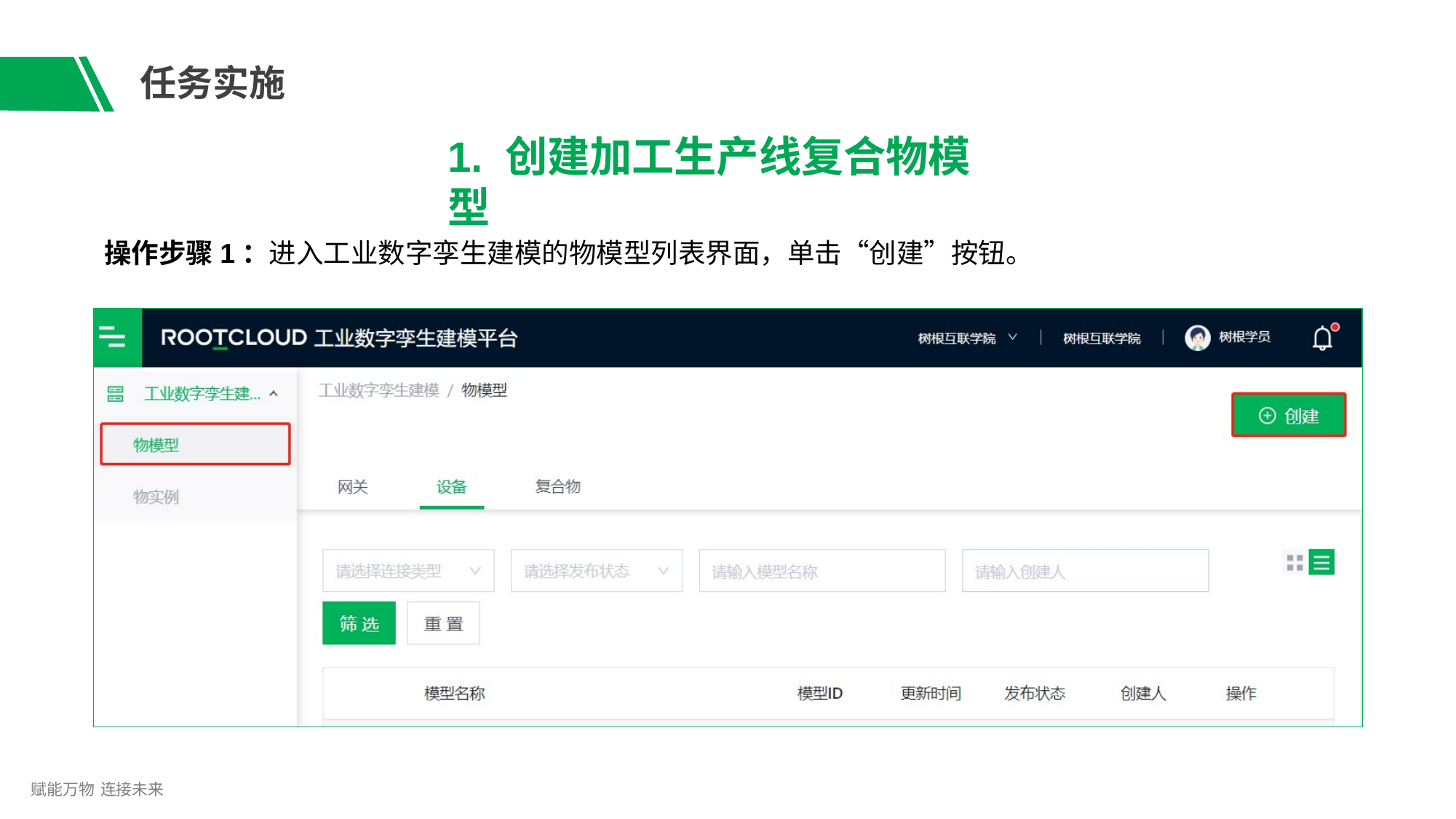

# 任务实施
1. 创建加工生产线复合物模型
操作步骤1：进入工业数字孪生建模的物模型列表界面，单击“创建”按钮。

赋能万物 连接未来